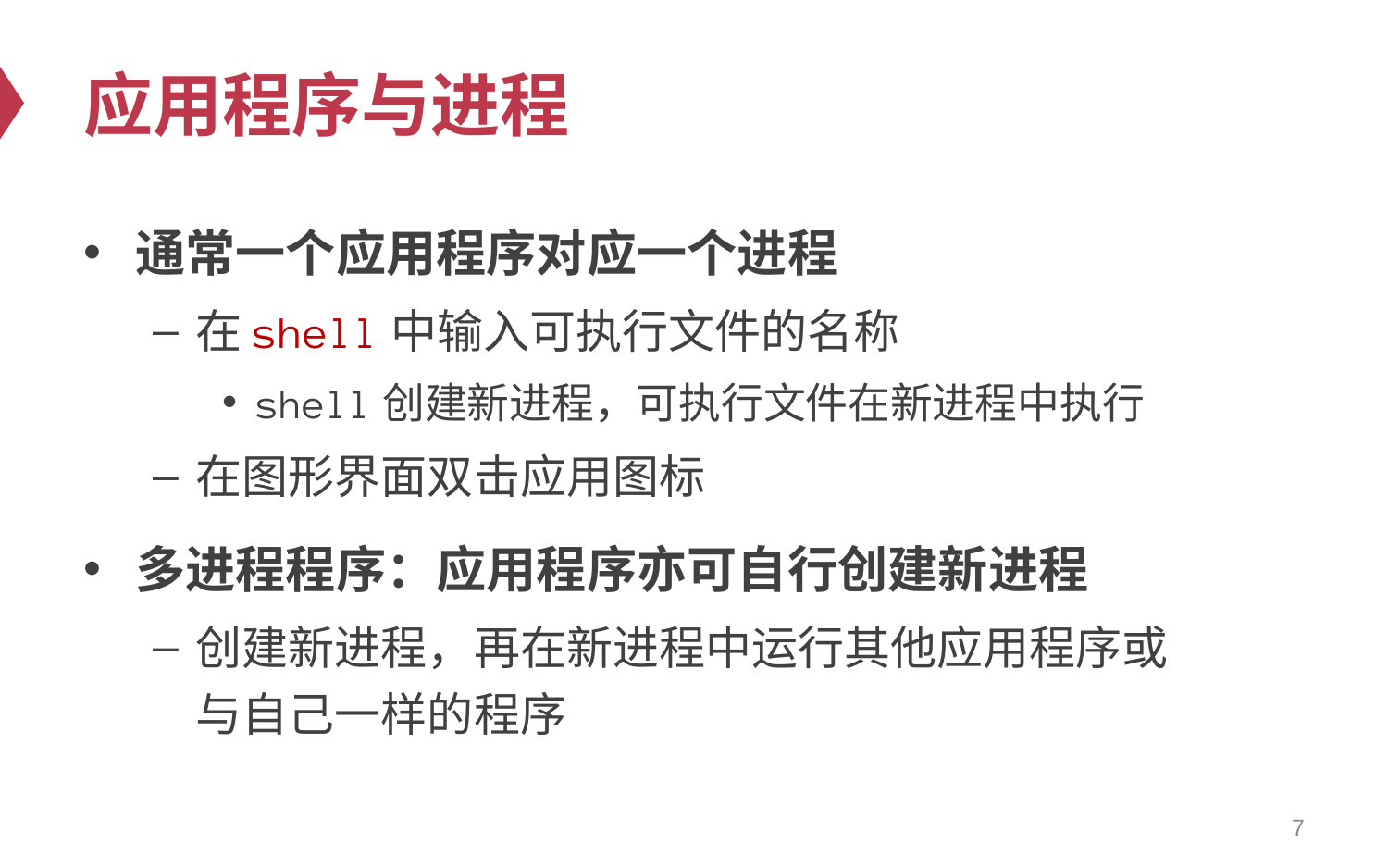

# 应用程序与进程
通常一个应用程序对应一个进程
在shell中输入可执行文件的名称
shell创建新进程，可执行文件在新进程中执行
在图形界面双击应用图标
多进程程序：应用程序亦可自行创建新进程
创建新进程，再在新进程中运行其他应用程序或与自己一样的程序
7